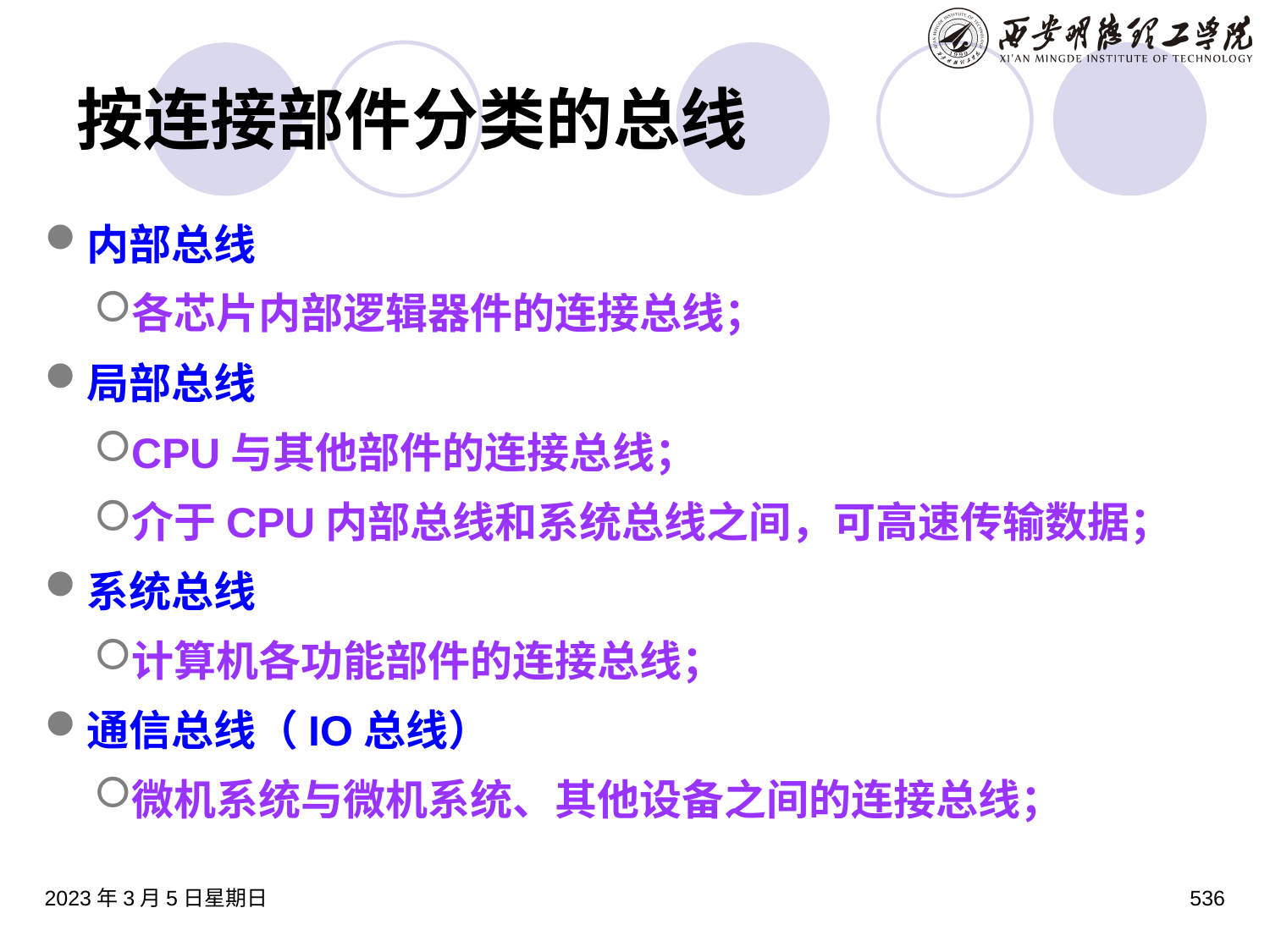

# 按连接部件分类的总线
内部总线
各芯片内部逻辑器件的连接总线；
局部总线
CPU与其他部件的连接总线；
介于CPU内部总线和系统总线之间，可高速传输数据；
系统总线
计算机各功能部件的连接总线；
通信总线（IO总线）
微机系统与微机系统、其他设备之间的连接总线；
2023年3月5日星期日
536